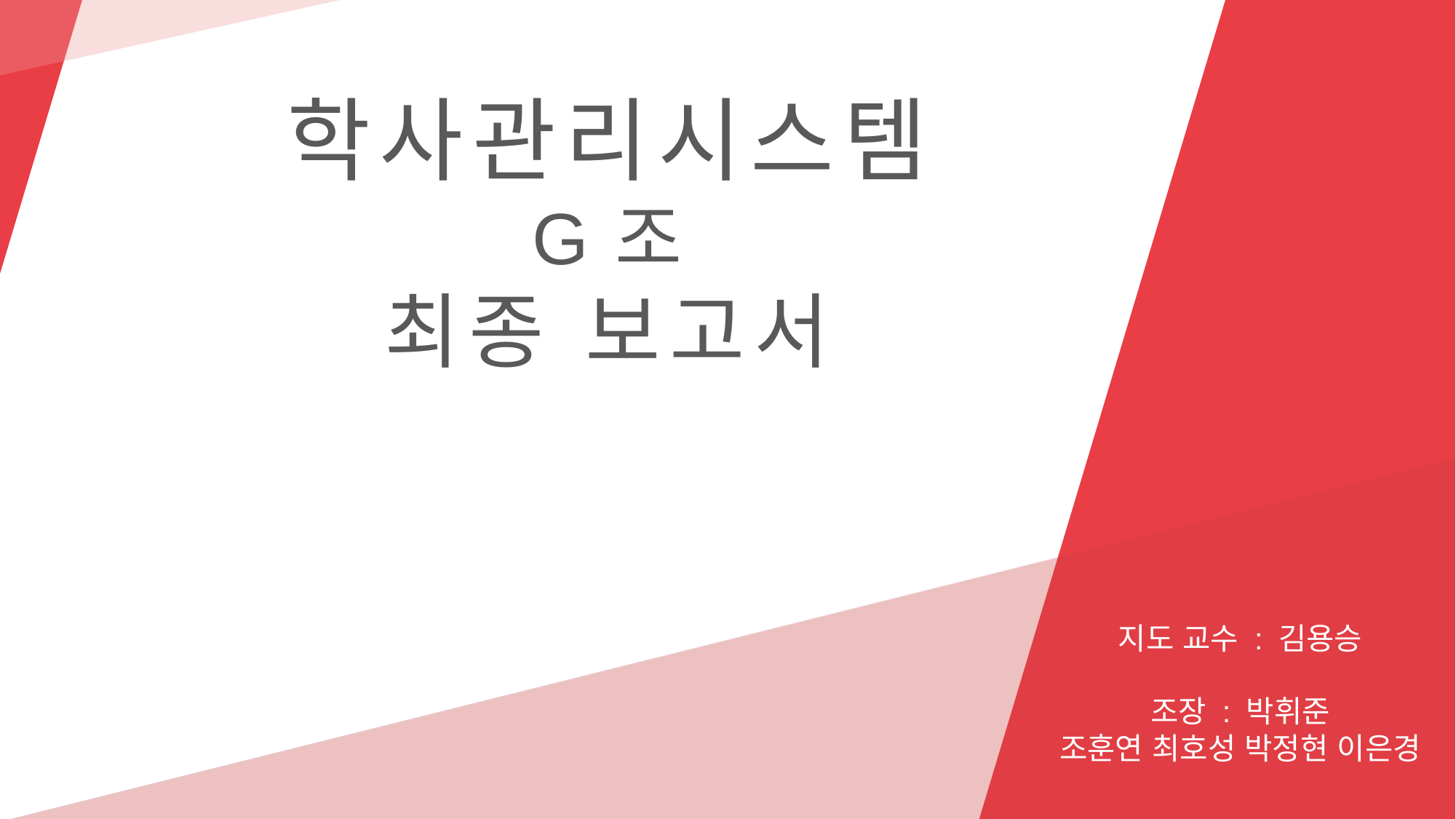

학사관리시스템
G조
최종 보고서
지도 교수 : 김용승

조장 : 박휘준
조훈연 최호성 박정현 이은경